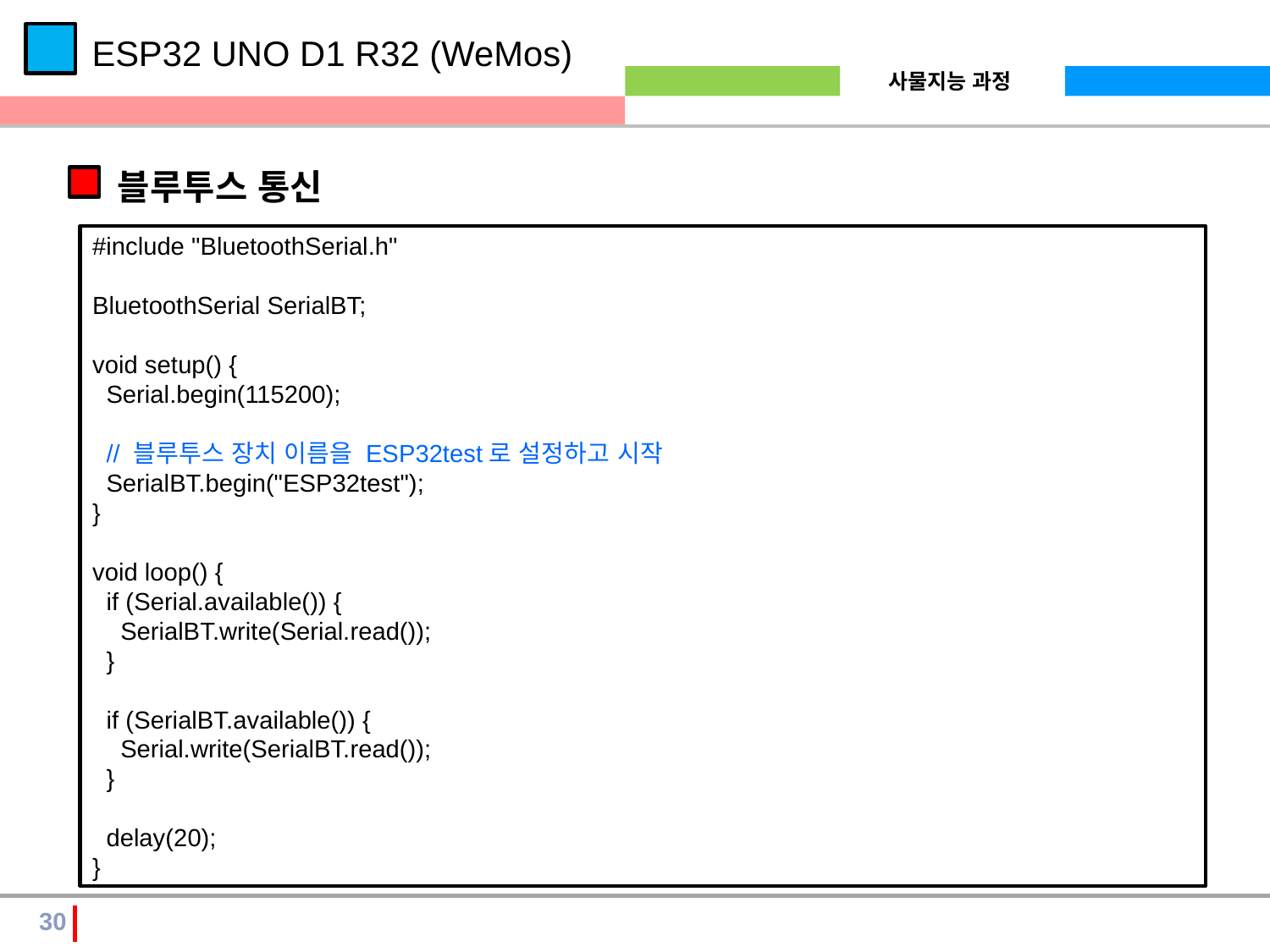

ESP32 UNO D1 R32 (WeMos)
블루투스 통신

#include "BluetoothSerial.h"

BluetoothSerial SerialBT;

void setup() {
  Serial.begin(115200);

  // 블루투스 장치 이름을 ESP32test로 설정하고 시작
  SerialBT.begin("ESP32test");
}

void loop() {
  if (Serial.available()) {
    SerialBT.write(Serial.read());
  }

  if (SerialBT.available()) {
    Serial.write(SerialBT.read());
  }

  delay(20);
}
30